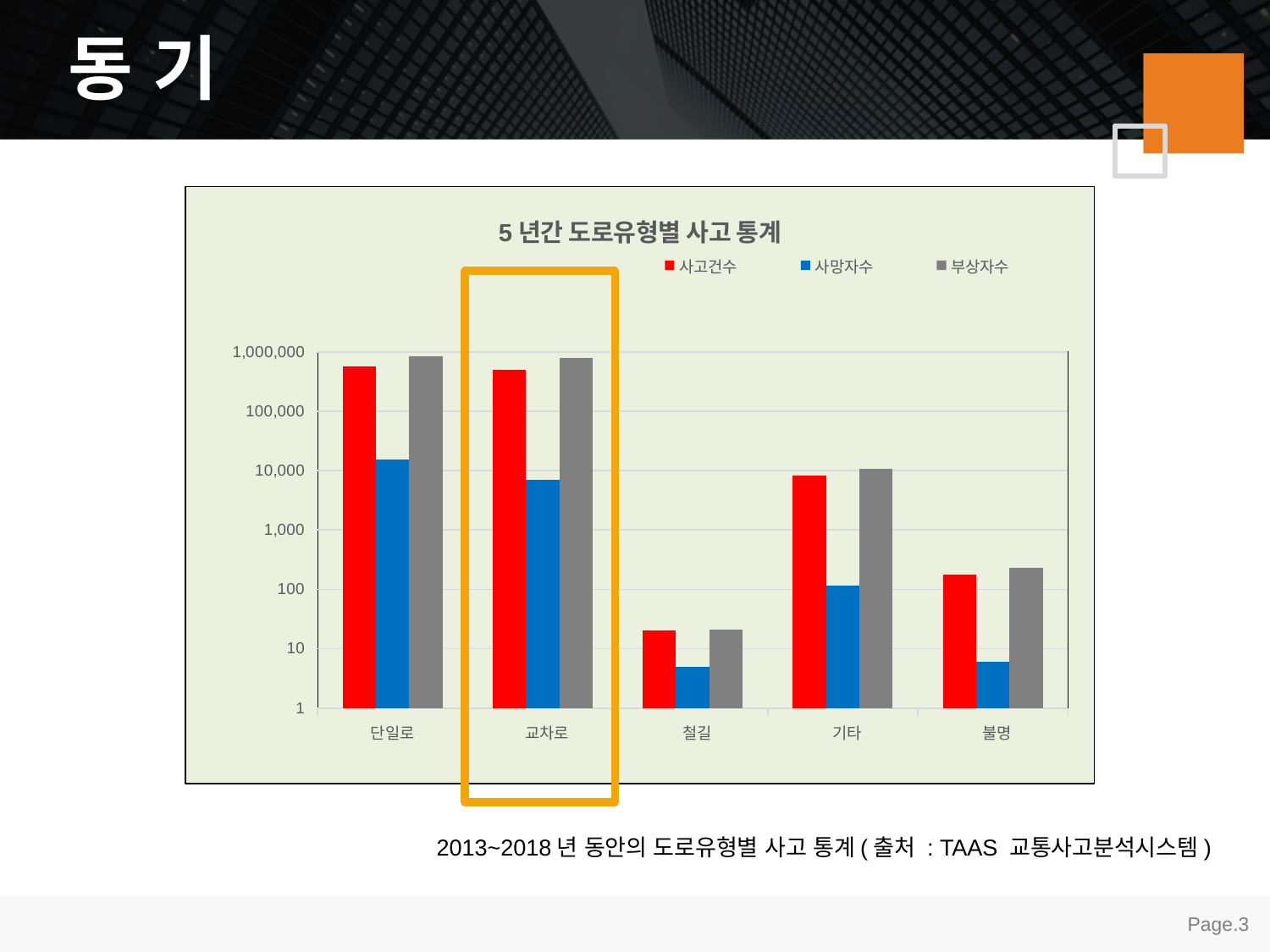

동 기

### Chart: 5년간 도로유형별 사고 통계

| Category |  |  |  |
|---|---|---|---|
| 단일로 | 574363.0 | 15309.0 | 847047.0 |
|  교차로 | 500372.0 | 7048.0 | 779719.0 |
|  철길 | 20.0 | 5.0 | 21.0 |
|  기타 | 8132.0 | 115.0 | 10799.0 |
|  불명 | 178.0 | 6.0 | 228.0 |
2013~2018년 동안의 도로유형별 사고 통계(출처 : TAAS 교통사고분석시스템)
Page.3